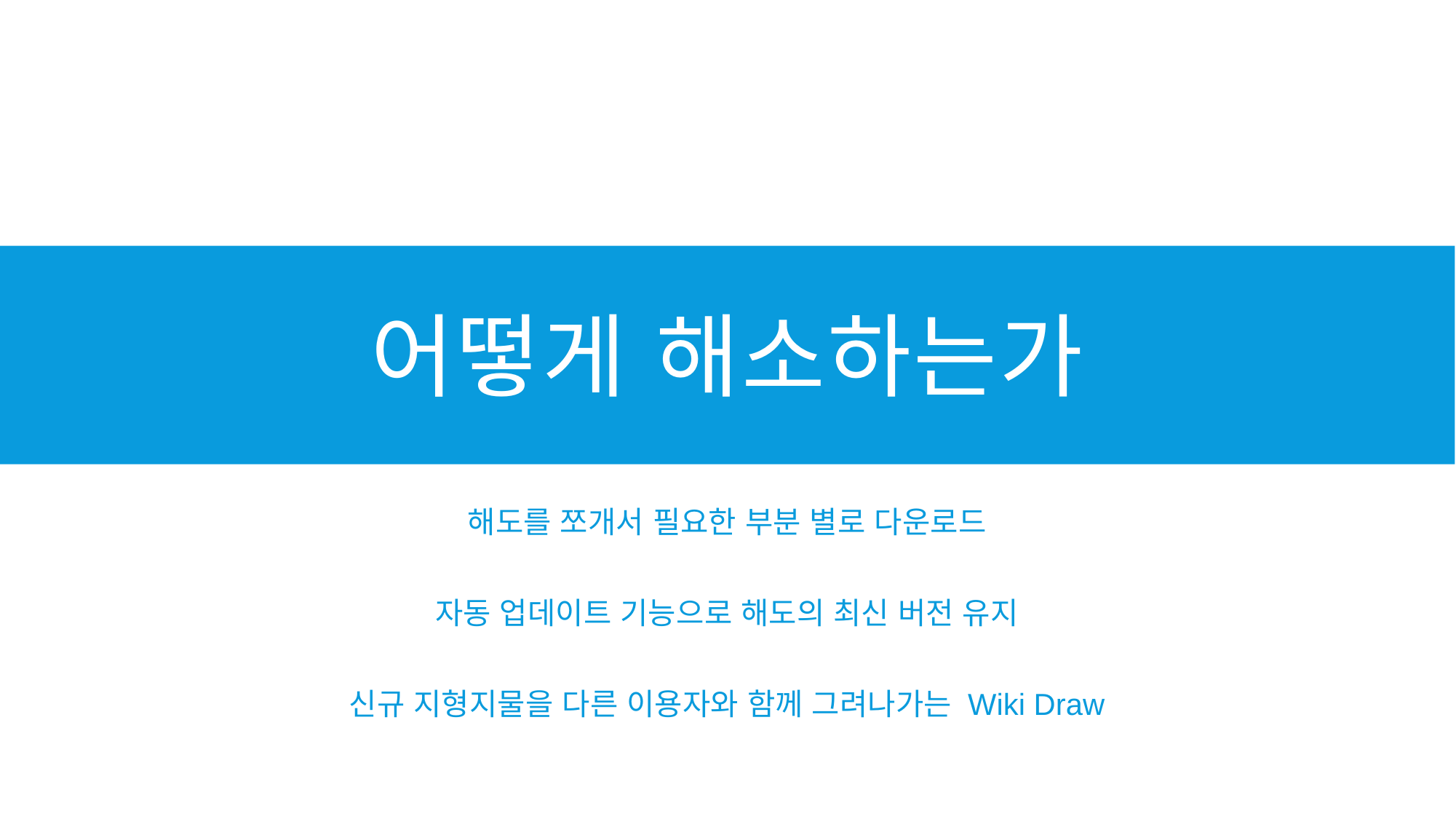

# 어떻게 해소하는가
해도를 쪼개서 필요한 부분 별로 다운로드
자동 업데이트 기능으로 해도의 최신 버전 유지
신규 지형지물을 다른 이용자와 함께 그려나가는 Wiki Draw